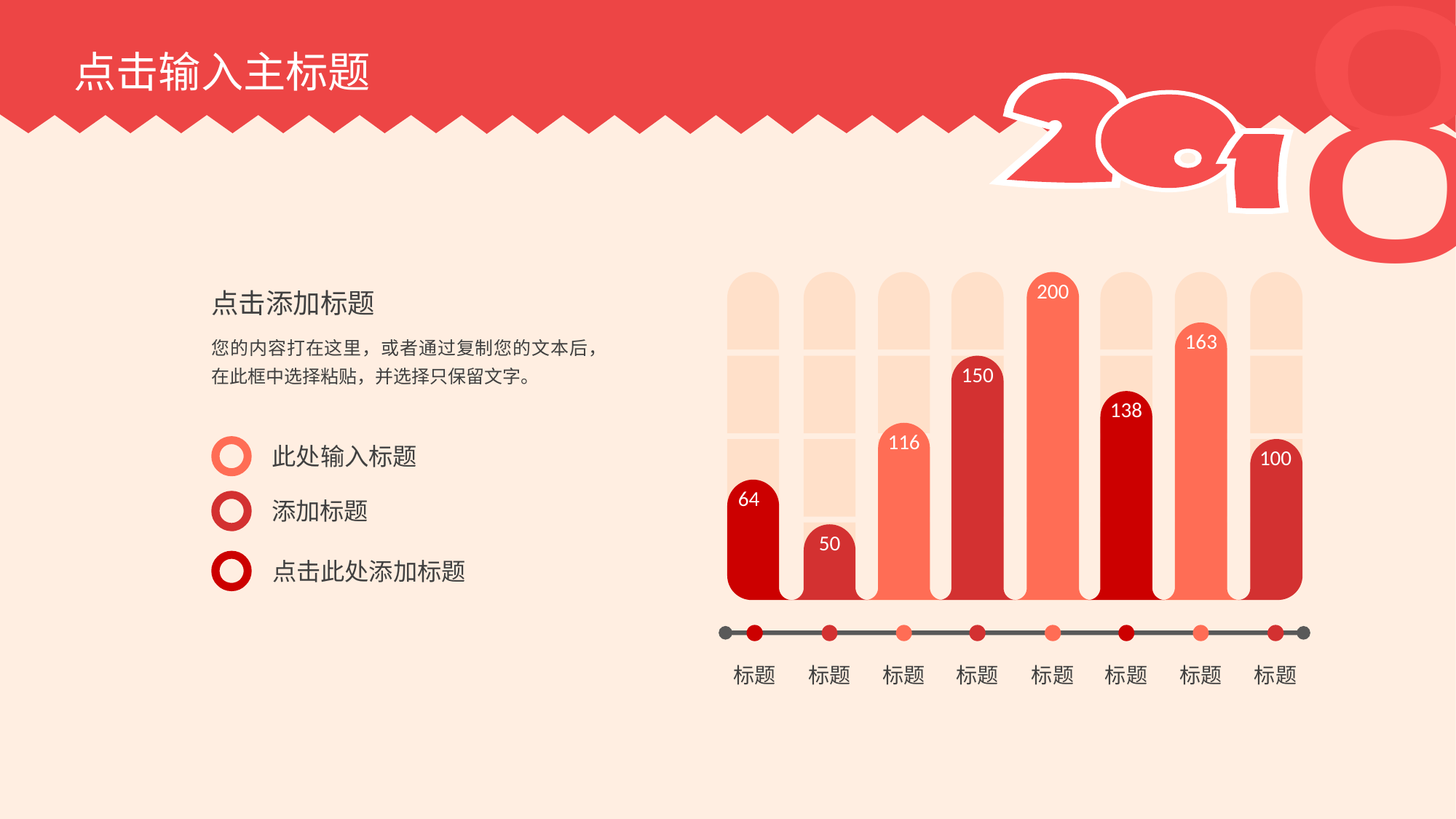

点击输入主标题
点击添加标题

200

163
您的内容打在这里，或者通过复制您的文本后，在此框中选择粘贴，并选择只保留文字。
150
138
116
此处输入标题

100
64

添加标题
50
点击此处添加标题

标题
标题
标题
标题
标题
标题
标题
标题